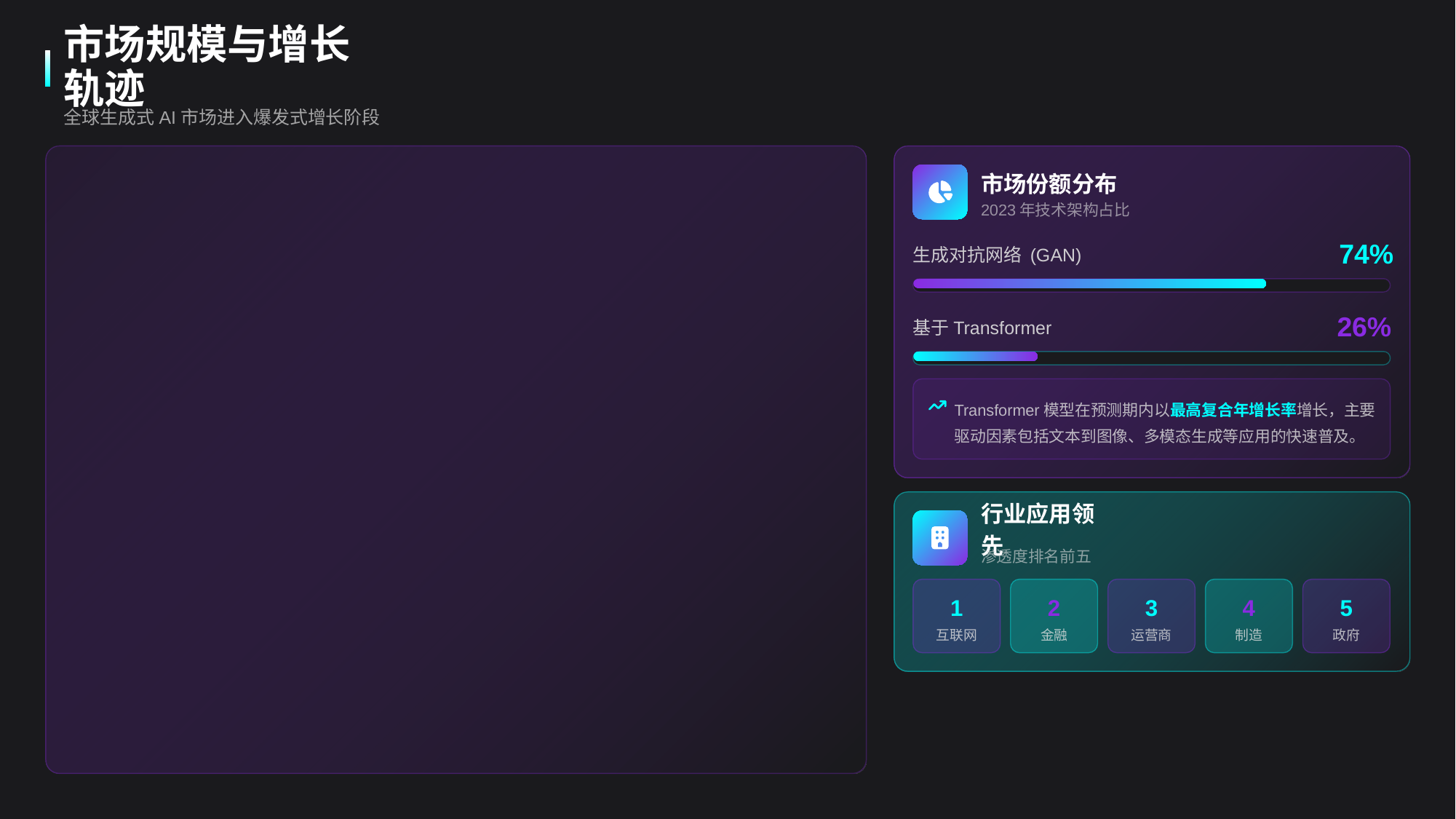

市场规模与增长轨迹

全球生成式AI市场进入爆发式增长阶段

市场份额分布

2023年技术架构占比
74%
生成对抗网络 (GAN)

26%
基于Transformer

Transformer模型在预测期内以最高复合年增长率增长，主要驱动因素包括文本到图像、多模态生成等应用的快速普及。

行业应用领先

渗透度排名前五

1
2
3
4
5
互联网
金融
运营商
制造
政府